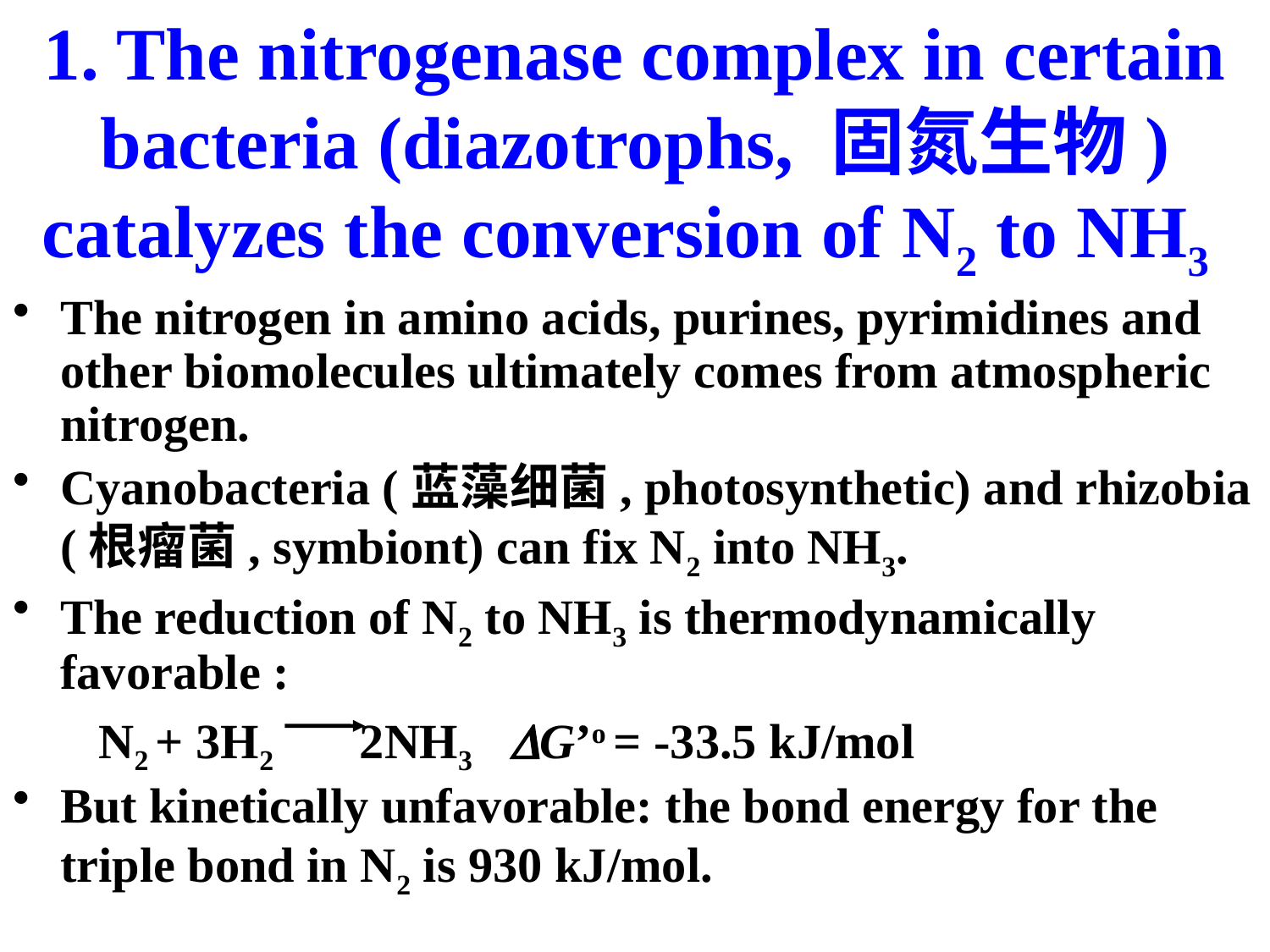

# 1. The nitrogenase complex in certain bacteria (diazotrophs, 固氮生物) catalyzes the conversion of N2 to NH3
The nitrogen in amino acids, purines, pyrimidines and other biomolecules ultimately comes from atmospheric nitrogen.
Cyanobacteria (蓝藻细菌, photosynthetic) and rhizobia (根瘤菌, symbiont) can fix N2 into NH3.
The reduction of N2 to NH3 is thermodynamically favorable :
       N2 + 3H2       2NH3   ΔG’o = -33.5 kJ/mol
But kinetically unfavorable: the bond energy for the triple bond in N2 is 930 kJ/mol.